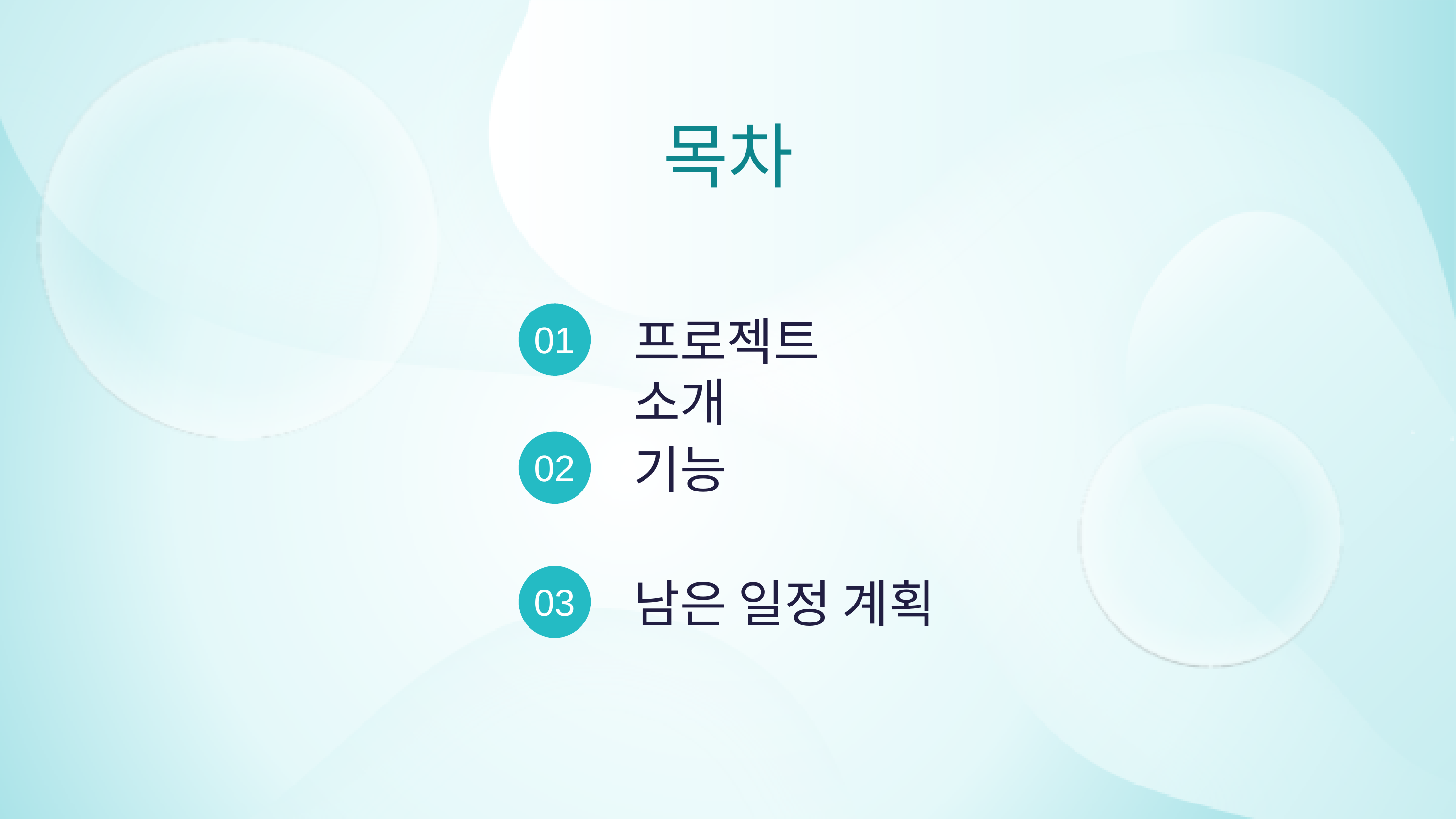

목차

프로젝트 소개
01

기능
02

남은 일정 계획
03